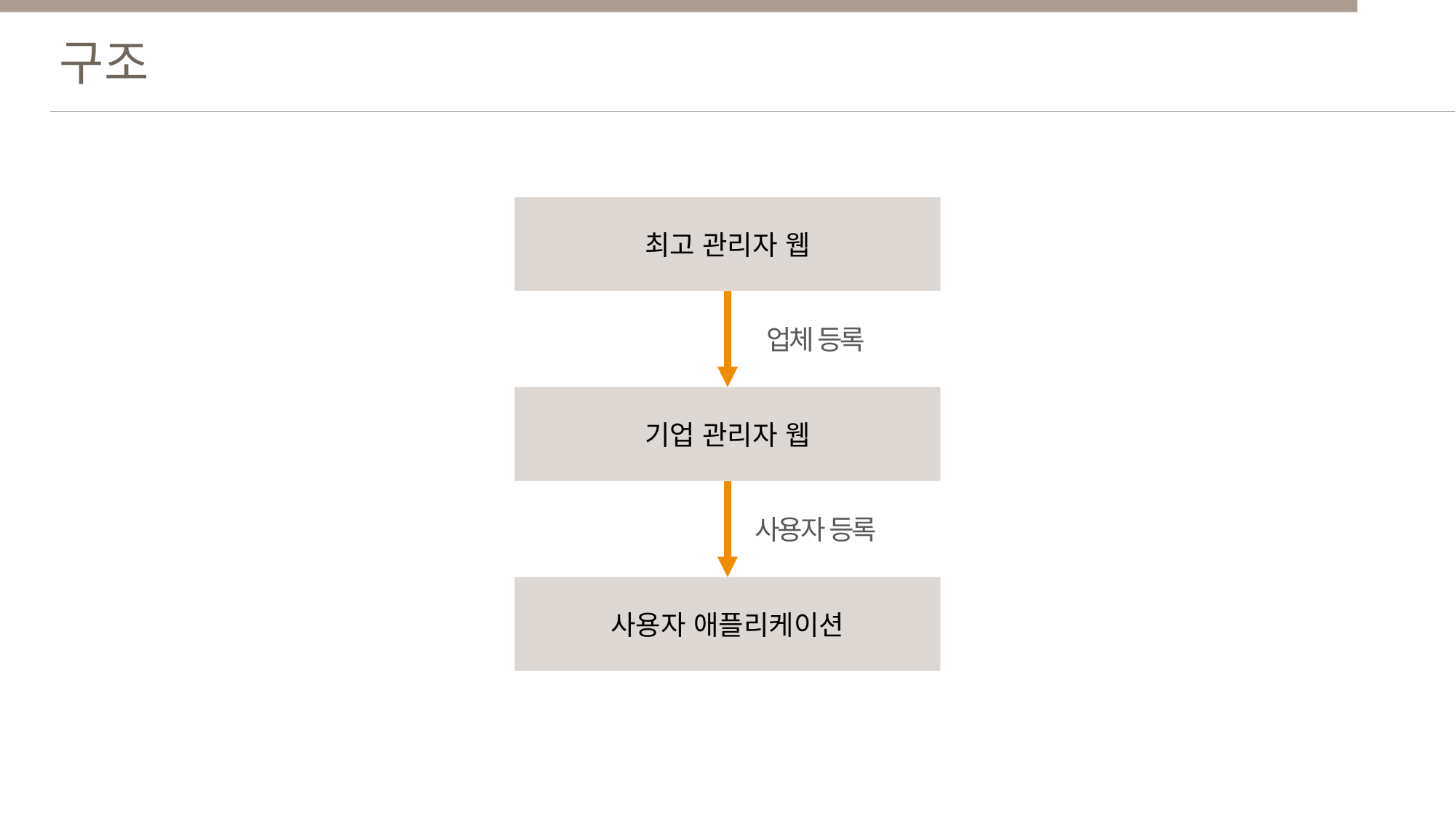

구조
최고 관리자 웹
업체 등록
기업 관리자 웹
사용자 등록
사용자 애플리케이션